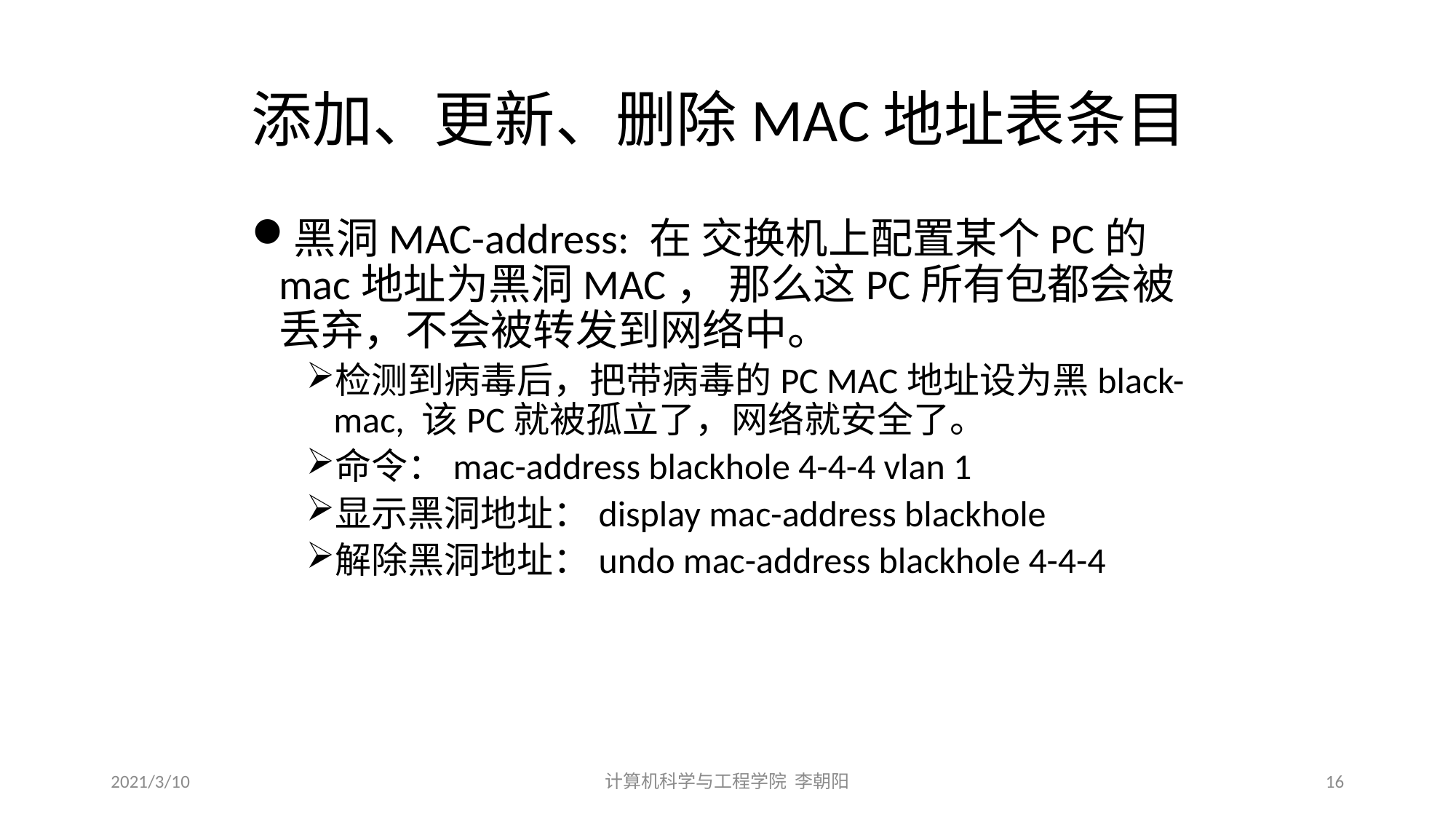

# 添加、更新、删除MAC地址表条目
黑洞MAC-address: 在 交换机上配置某个PC的mac地址为黑洞MAC， 那么这PC所有包都会被丢弃，不会被转发到网络中。
检测到病毒后，把带病毒的PC MAC地址设为黑black-mac, 该PC就被孤立了，网络就安全了。
命令：mac-address blackhole 4-4-4 vlan 1
显示黑洞地址：display mac-address blackhole
解除黑洞地址：undo mac-address blackhole 4-4-4
2021/3/10
计算机科学与工程学院  李朝阳
16